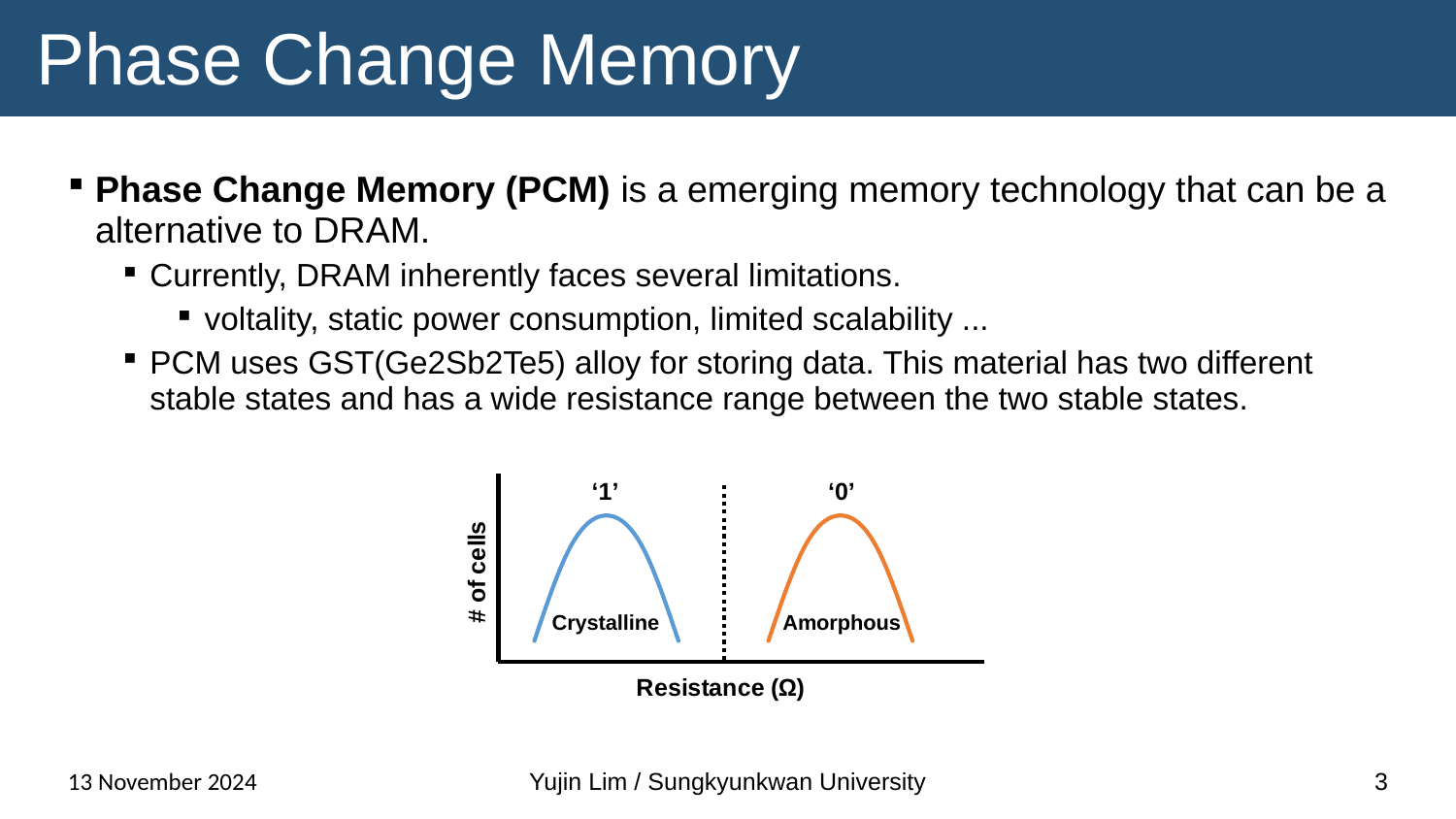

# Phase Change Memory
Phase Change Memory (PCM) is a emerging memory technology that can be a alternative to DRAM.
Currently, DRAM inherently faces several limitations.
voltality, static power consumption, limited scalability ...
PCM uses GST(Ge2Sb2Te5) alloy for storing data. This material has two different stable states and has a wide resistance range between the two stable states.

### Chart

| Category | Y 값 |  |
|---|---|---|
‘0’
‘1’
Crystalline
Amorphous
13 November 2024
Yujin Lim / Sungkyunkwan University
3